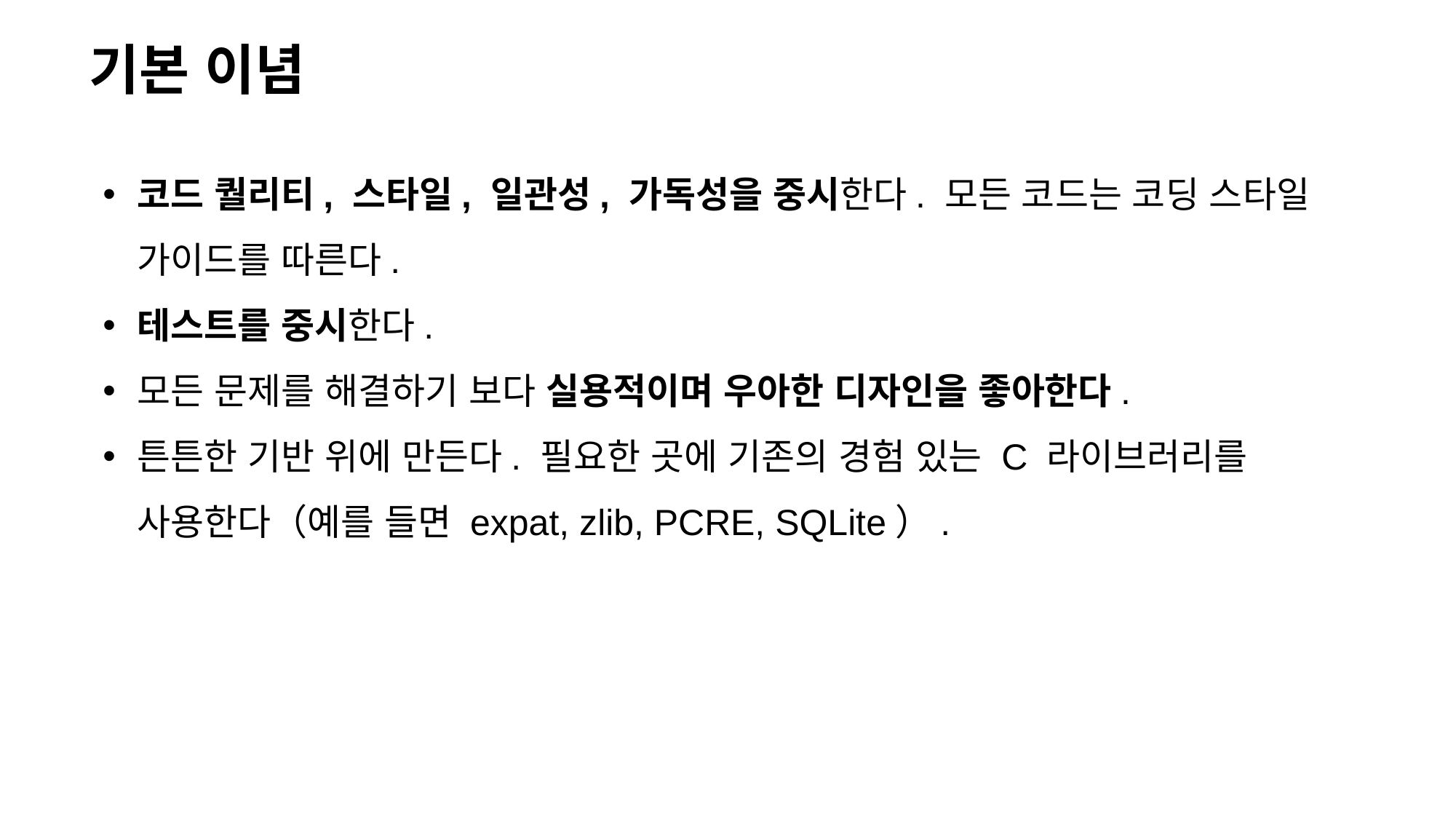

기본 이념
코드 퀄리티, 스타일, 일관성, 가독성을 중시한다. 모든 코드는 코딩 스타일 가이드를 따른다.
테스트를 중시한다.
모든 문제를 해결하기 보다 실용적이며 우아한 디자인을 좋아한다.
튼튼한 기반 위에 만든다. 필요한 곳에 기존의 경험 있는 C 라이브러리를 사용한다（예를 들면 expat, zlib, PCRE, SQLite）.